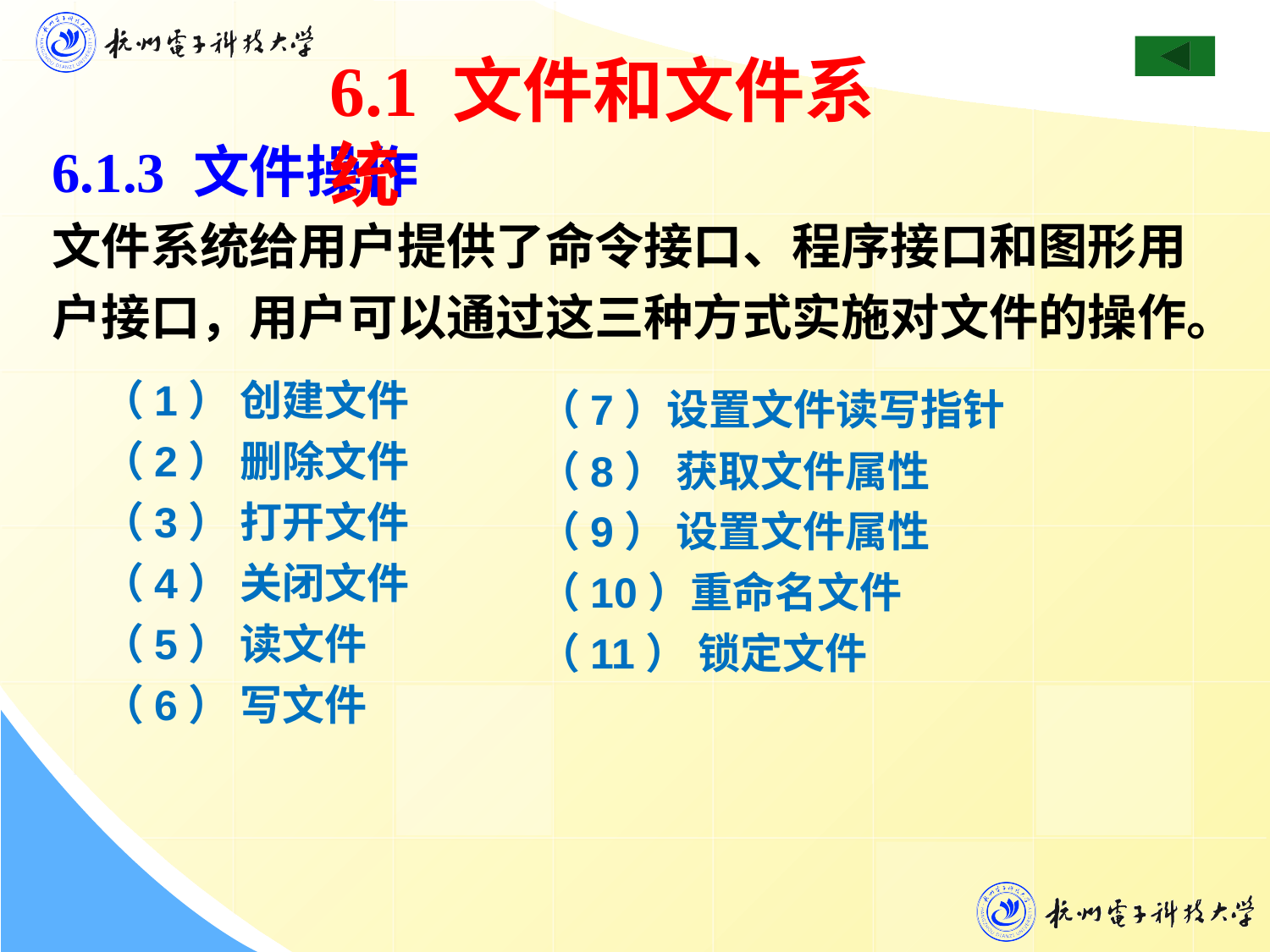

6.1 文件和文件系统
6.1.3 文件操作
文件系统给用户提供了命令接口、程序接口和图形用户接口，用户可以通过这三种方式实施对文件的操作。

（1） 创建文件
（2） 删除文件
（3） 打开文件
（4） 关闭文件
（5） 读文件
（6） 写文件

（7）设置文件读写指针
（8） 获取文件属性
（9） 设置文件属性
（10）重命名文件
（11） 锁定文件